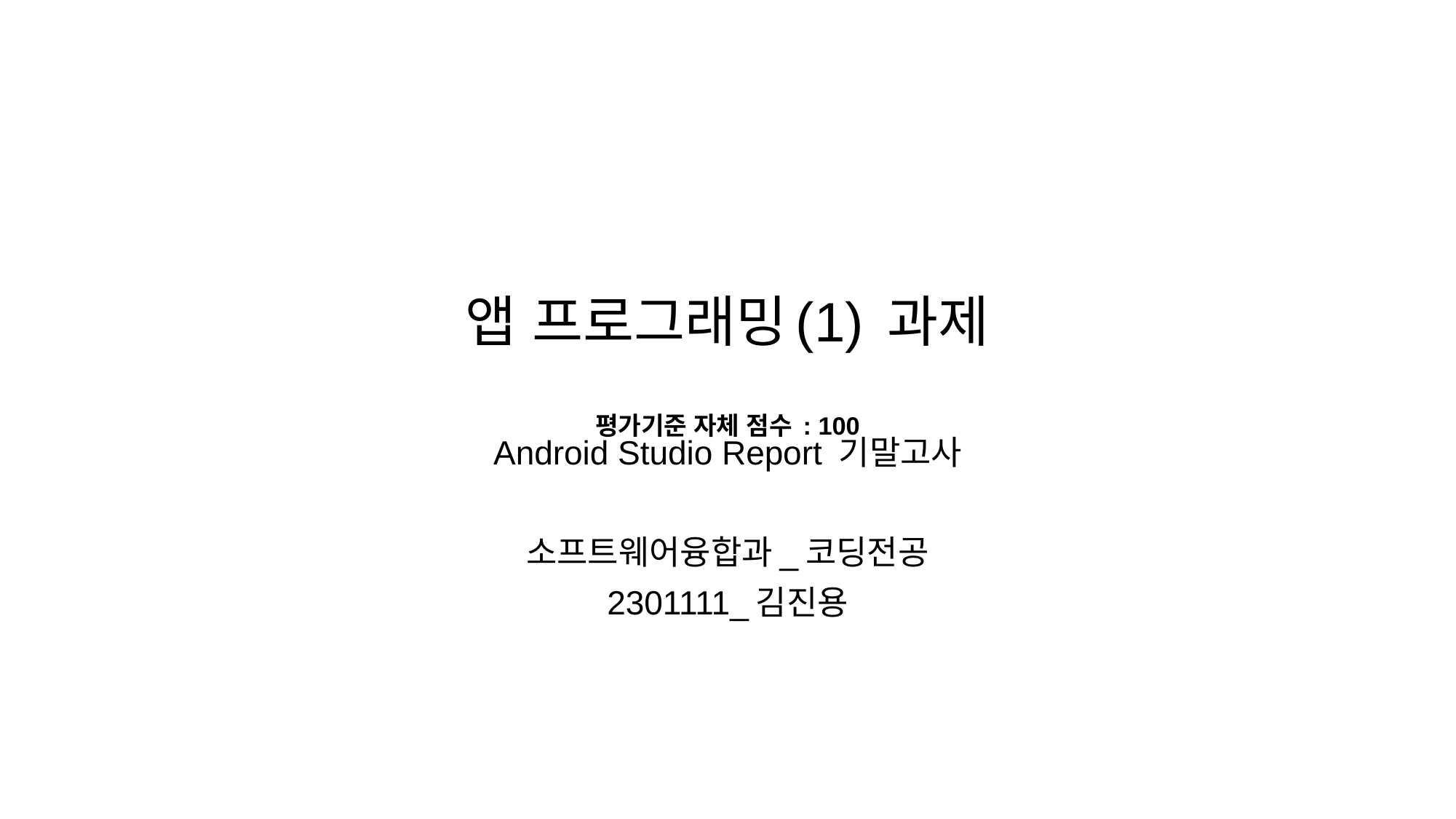

# 앱 프로그래밍(1) 과제 평가기준 자체 점수 : 100
Android Studio Report 기말고사

소프트웨어융합과_코딩전공
2301111_김진용